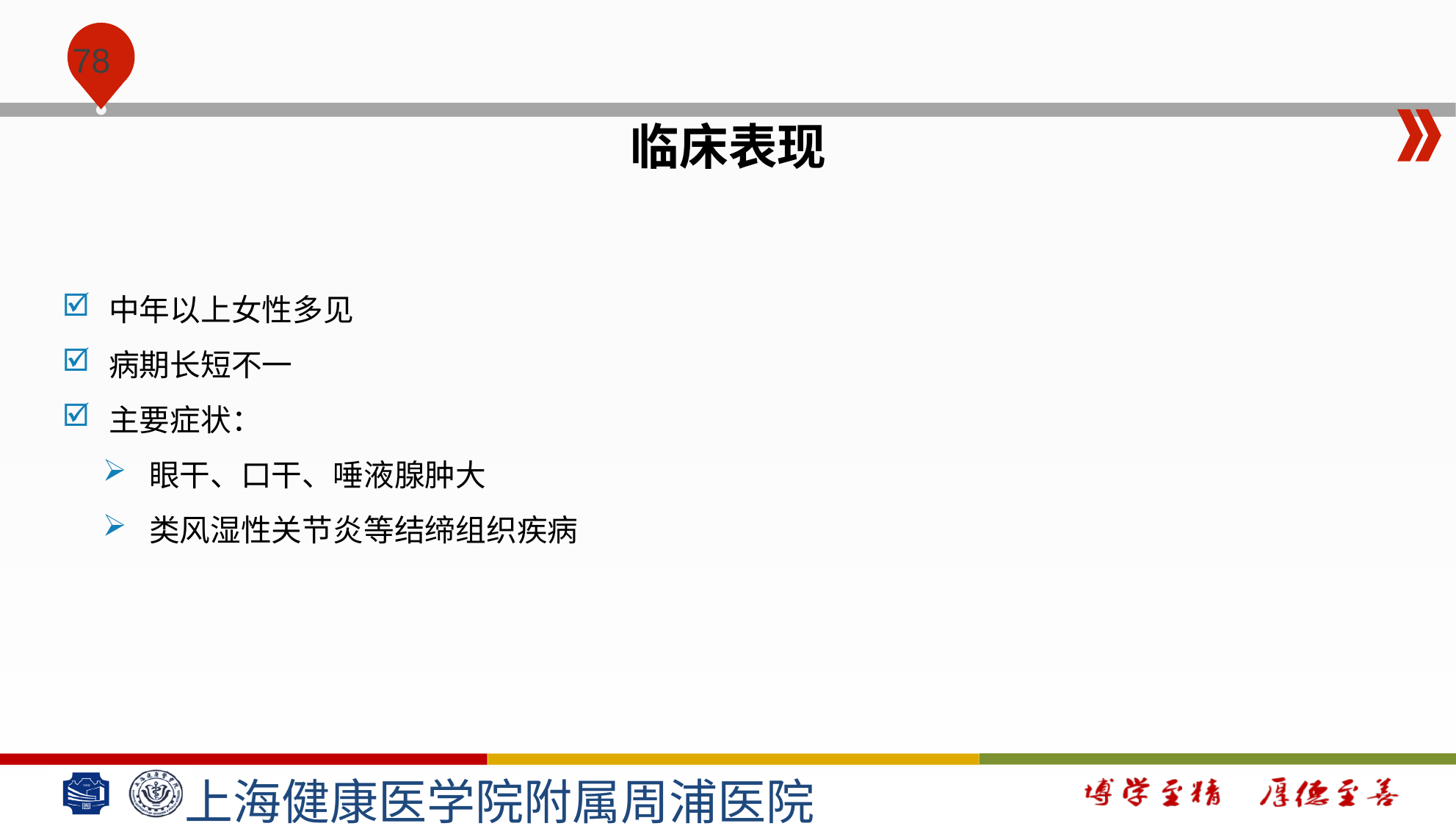

#

临床表现
中年以上女性多见
病期长短不一
主要症状：
眼干、口干、唾液腺肿大
类风湿性关节炎等结缔组织疾病